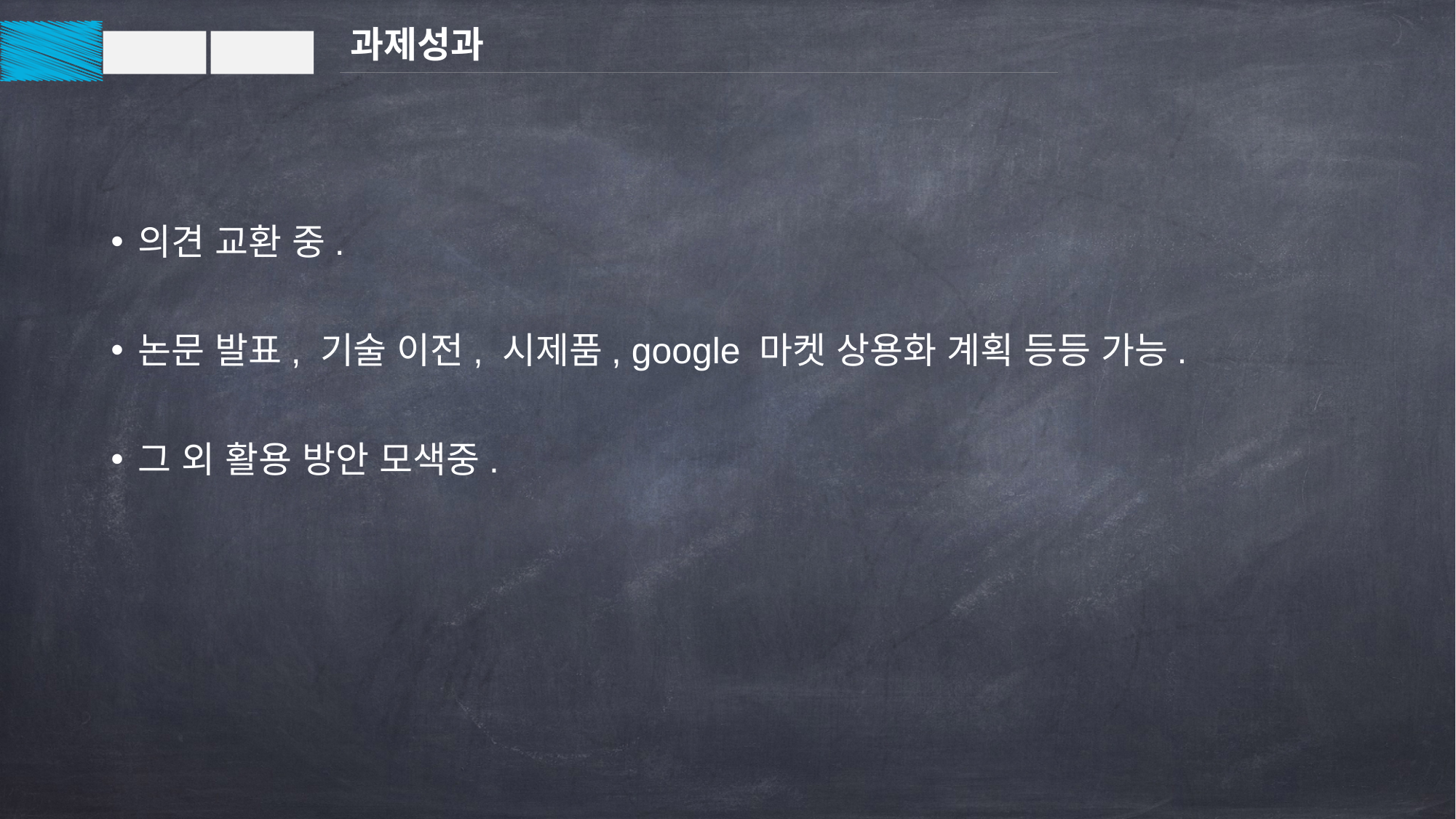

과제성과

의견 교환 중.

논문 발표, 기술 이전, 시제품, google 마켓 상용화 계획 등등 가능.

그 외 활용 방안 모색중.